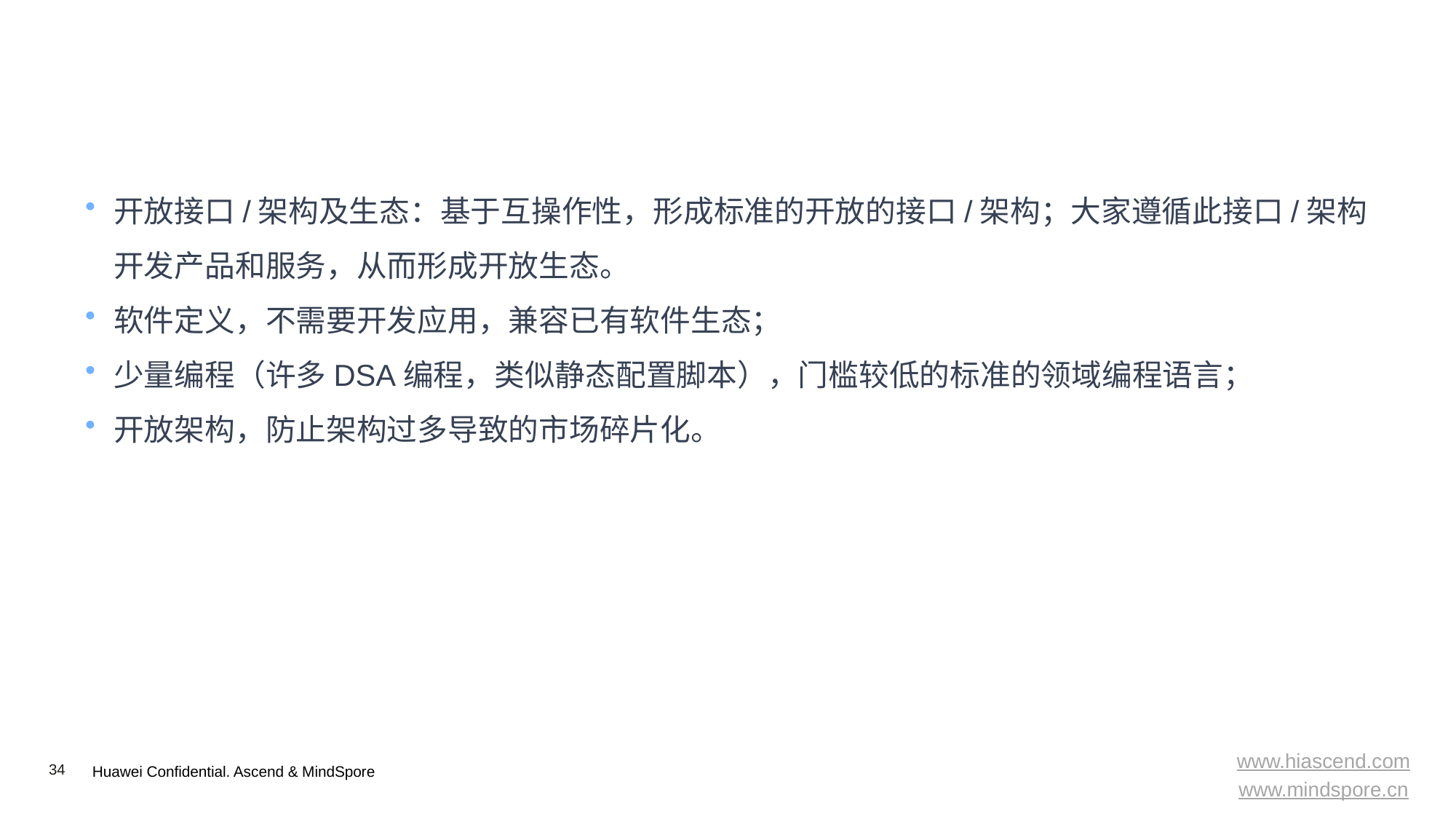

#
开放接口/架构及生态：基于互操作性，形成标准的开放的接口/架构；大家遵循此接口/架构开发产品和服务，从而形成开放生态。
软件定义，不需要开发应用，兼容已有软件生态；
少量编程（许多DSA编程，类似静态配置脚本），门槛较低的标准的领域编程语言；
开放架构，防止架构过多导致的市场碎片化。